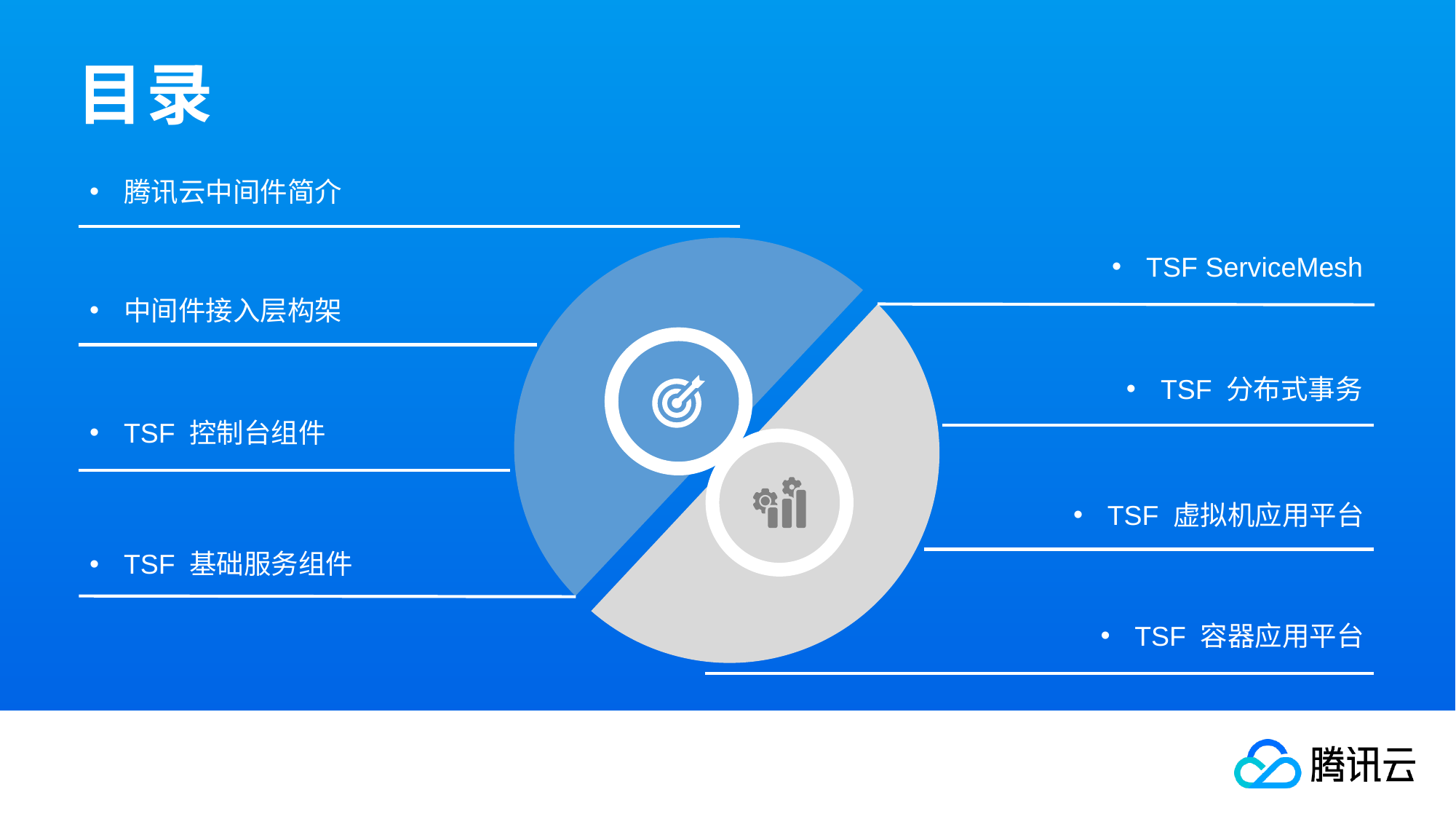

目录
腾讯云中间件简介

TSF ServiceMesh
中间件接入层构架
TSF 分布式事务
TSF 控制台组件
TSF 虚拟机应用平台
TSF 基础服务组件
TSF 容器应用平台